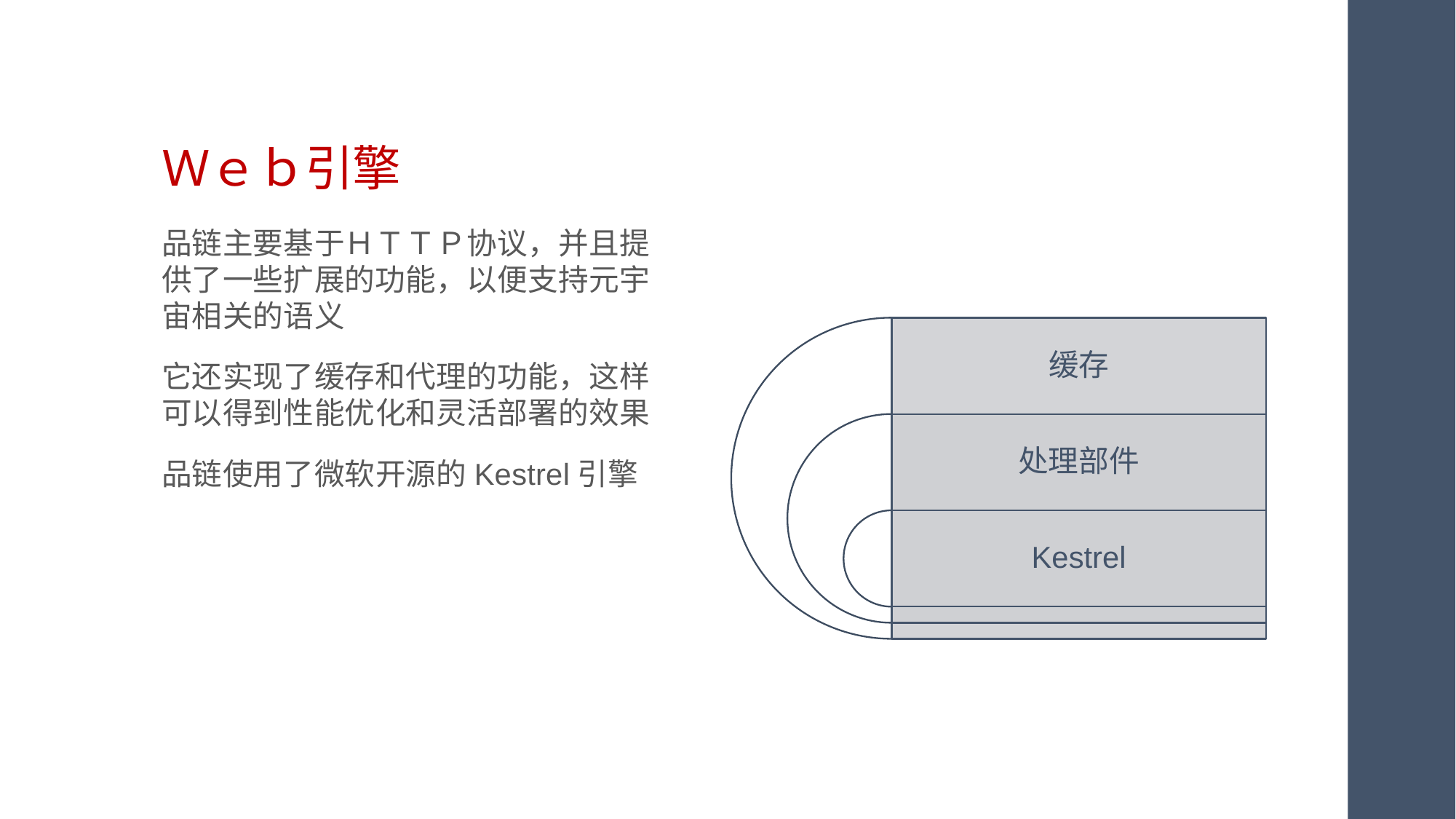

# Ｗｅｂ引擎
品链主要基于ＨＴＴＰ协议，并且提供了一些扩展的功能，以便支持元宇宙相关的语义
它还实现了缓存和代理的功能，这样可以得到性能优化和灵活部署的效果
品链使用了微软开源的Kestrel引擎
缓存
处理部件
Kestrel